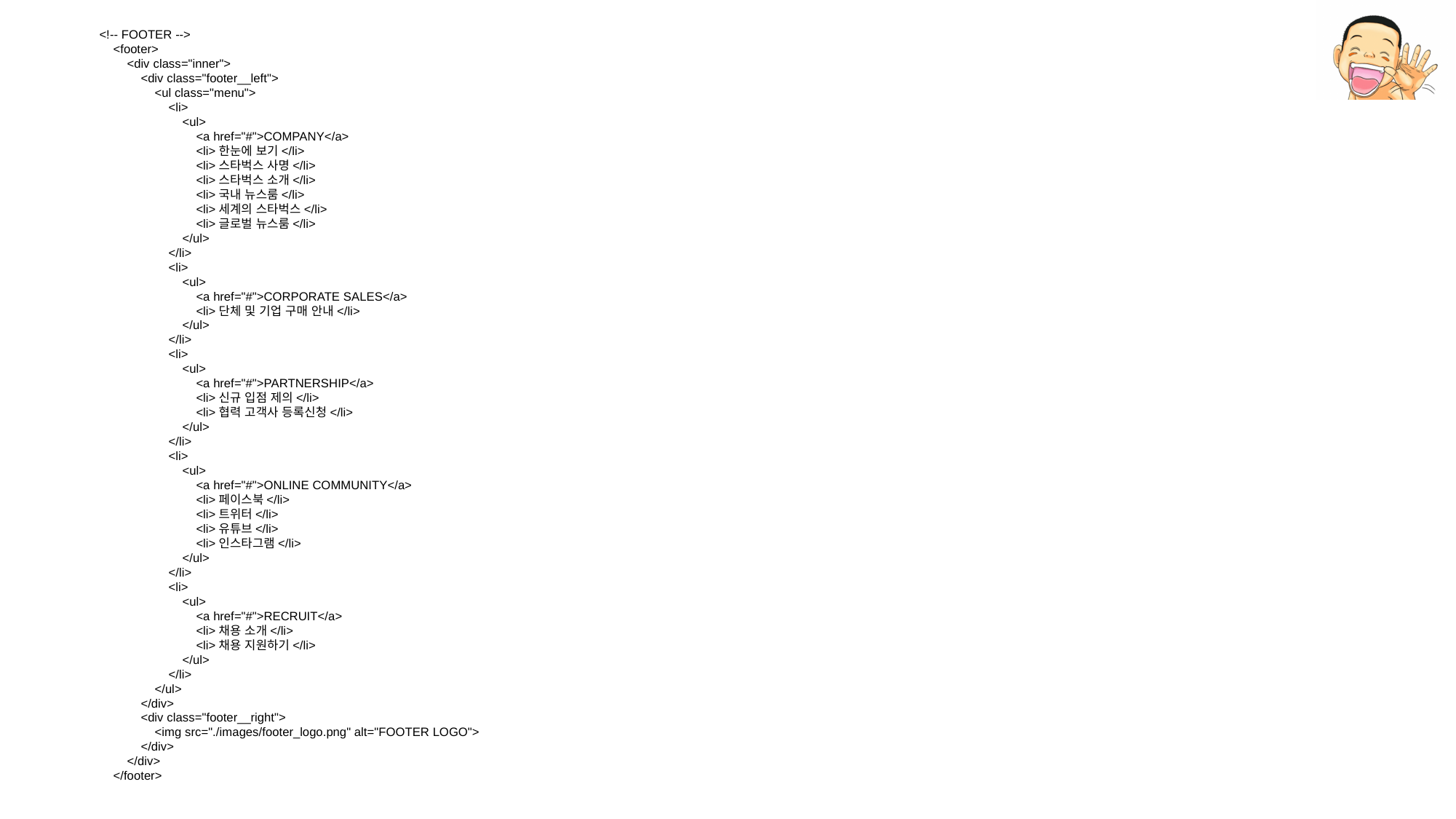

<!-- FOOTER -->
    <footer>
        <div class="inner">
            <div class="footer__left">
                <ul class="menu">
                    <li>
                        <ul>
                            <a href="#">COMPANY</a>
                            <li>한눈에 보기</li>
                            <li>스타벅스 사명</li>
                            <li>스타벅스 소개</li>
                            <li>국내 뉴스룸</li>
                            <li>세계의 스타벅스</li>
                            <li>글로벌 뉴스룸</li>
                        </ul>
                    </li>
                    <li>
                        <ul>
                            <a href="#">CORPORATE SALES</a>
                            <li>단체 및 기업 구매 안내</li>
                        </ul>
                    </li>
                    <li>
                        <ul>
                            <a href="#">PARTNERSHIP</a>
                            <li>신규 입점 제의</li>
                            <li>협력 고객사 등록신청</li>
                        </ul>
                    </li>
                    <li>
                        <ul>
                            <a href="#">ONLINE COMMUNITY</a>
                            <li>페이스북</li>
                            <li>트위터</li>
                            <li>유튜브</li>
                            <li>인스타그램</li>
                        </ul>
                    </li>
                    <li>
                        <ul>
                            <a href="#">RECRUIT</a>
                            <li>채용 소개</li>
                            <li>채용 지원하기</li>
                        </ul>
                    </li>
                </ul>
            </div>
            <div class="footer__right">
                <img src="./images/footer_logo.png" alt="FOOTER LOGO">
            </div>
        </div>
    </footer>